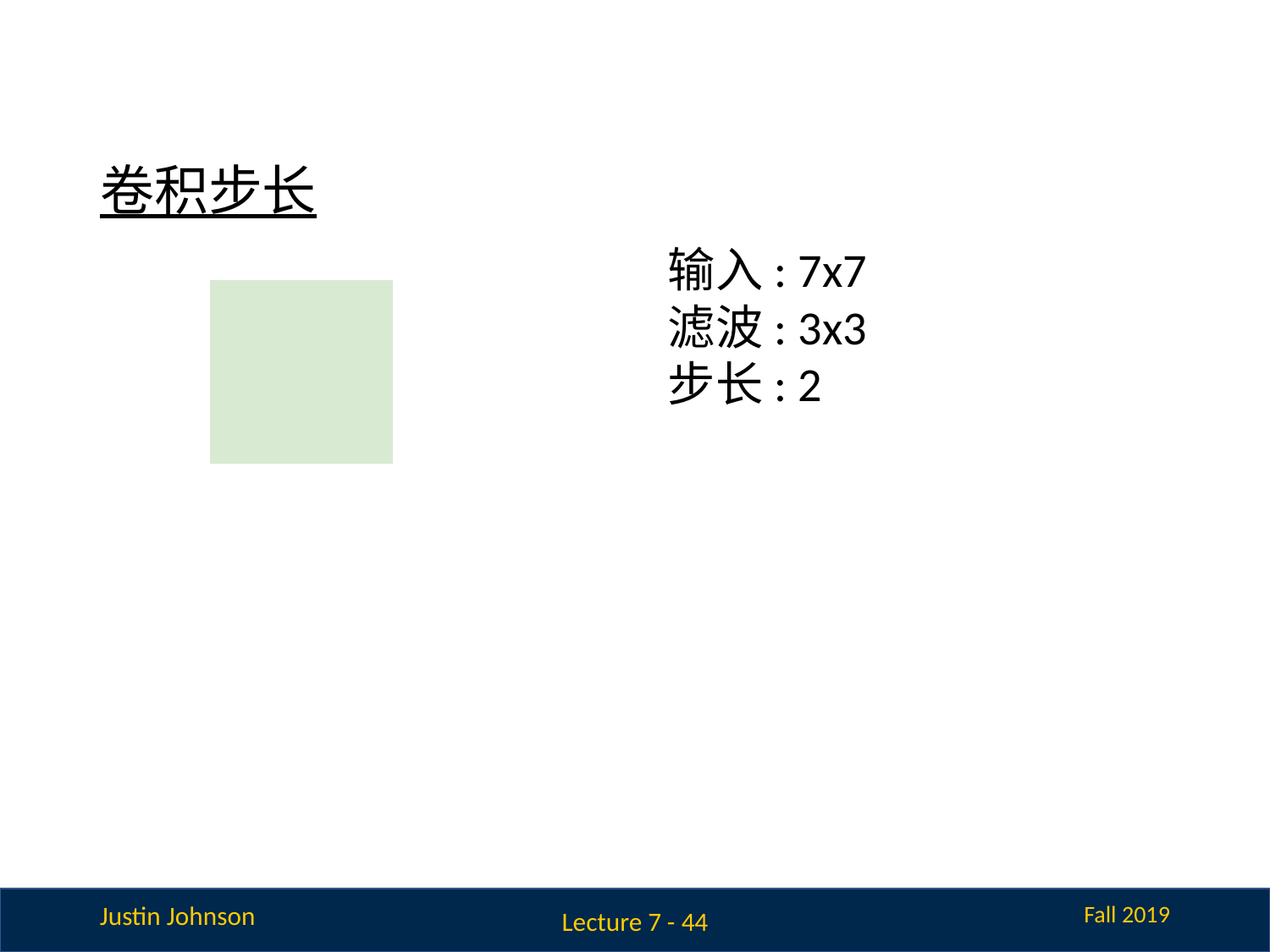

# 卷积步长
输入: 7x7
滤波: 3x3
步长: 2
|  |  |  |  |  |  |  |
| --- | --- | --- | --- | --- | --- | --- |
|  |  |  |  |  |  |  |
|  |  |  |  |  |  |  |
|  |  |  |  |  |  |  |
|  |  |  |  |  |  |  |
|  |  |  |  |  |  |  |
|  |  |  |  |  |  |  |
Lecture 7 - 44